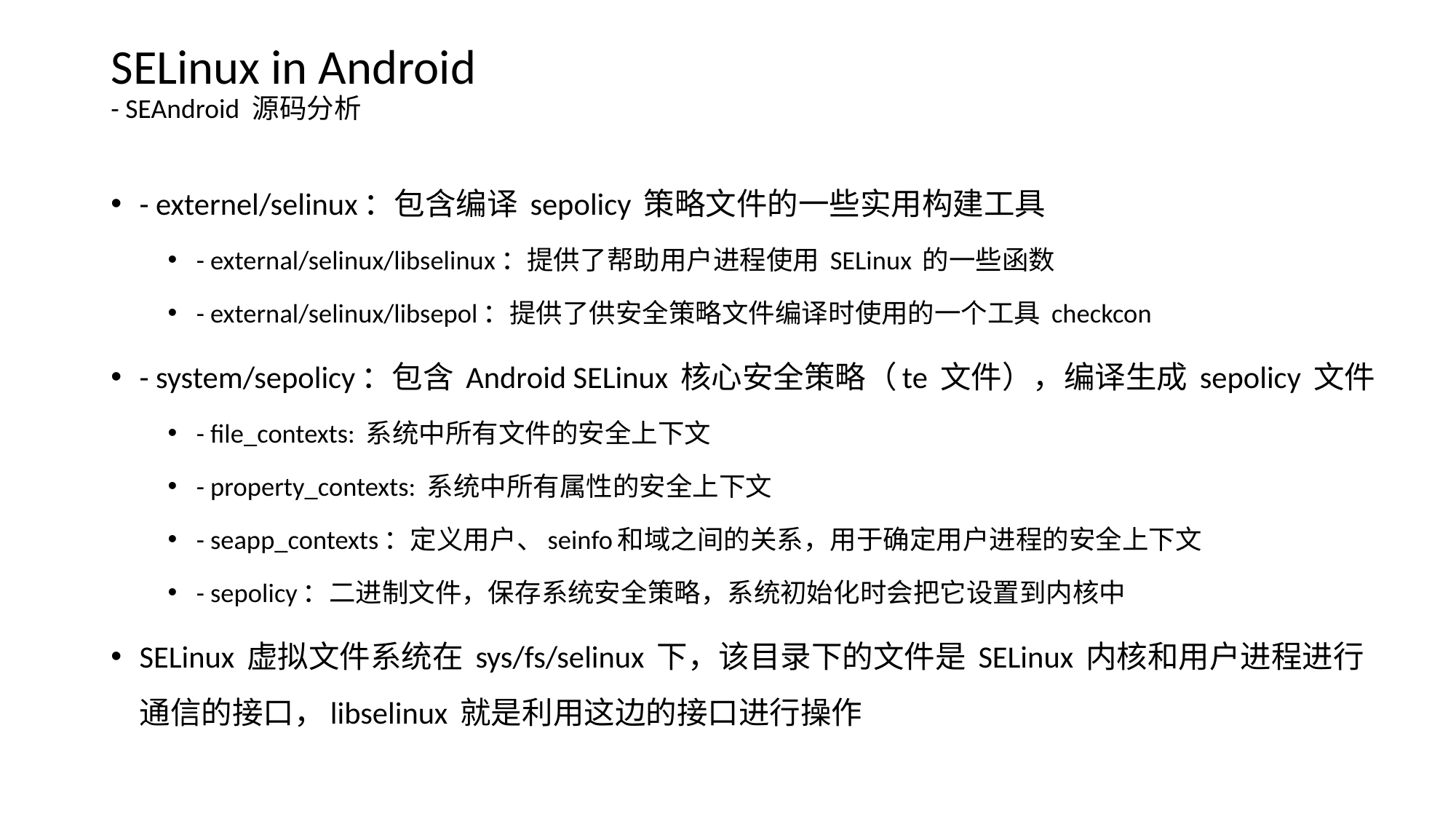

# SELinux in Android - SEAndroid 源码分析
- externel/selinux：包含编译 sepolicy 策略文件的一些实用构建工具
- external/selinux/libselinux：提供了帮助用户进程使用 SELinux 的一些函数
- external/selinux/libsepol：提供了供安全策略文件编译时使用的一个工具 checkcon
- system/sepolicy：包含 Android SELinux 核心安全策略（te 文件），编译生成 sepolicy 文件
- file_contexts: 系统中所有文件的安全上下文
- property_contexts: 系统中所有属性的安全上下文
- seapp_contexts：定义用户、seinfo和域之间的关系，用于确定用户进程的安全上下文
- sepolicy：二进制文件，保存系统安全策略，系统初始化时会把它设置到内核中
SELinux 虚拟文件系统在 sys/fs/selinux 下，该目录下的文件是 SELinux 内核和用户进程进行通信的接口，libselinux 就是利用这边的接口进行操作